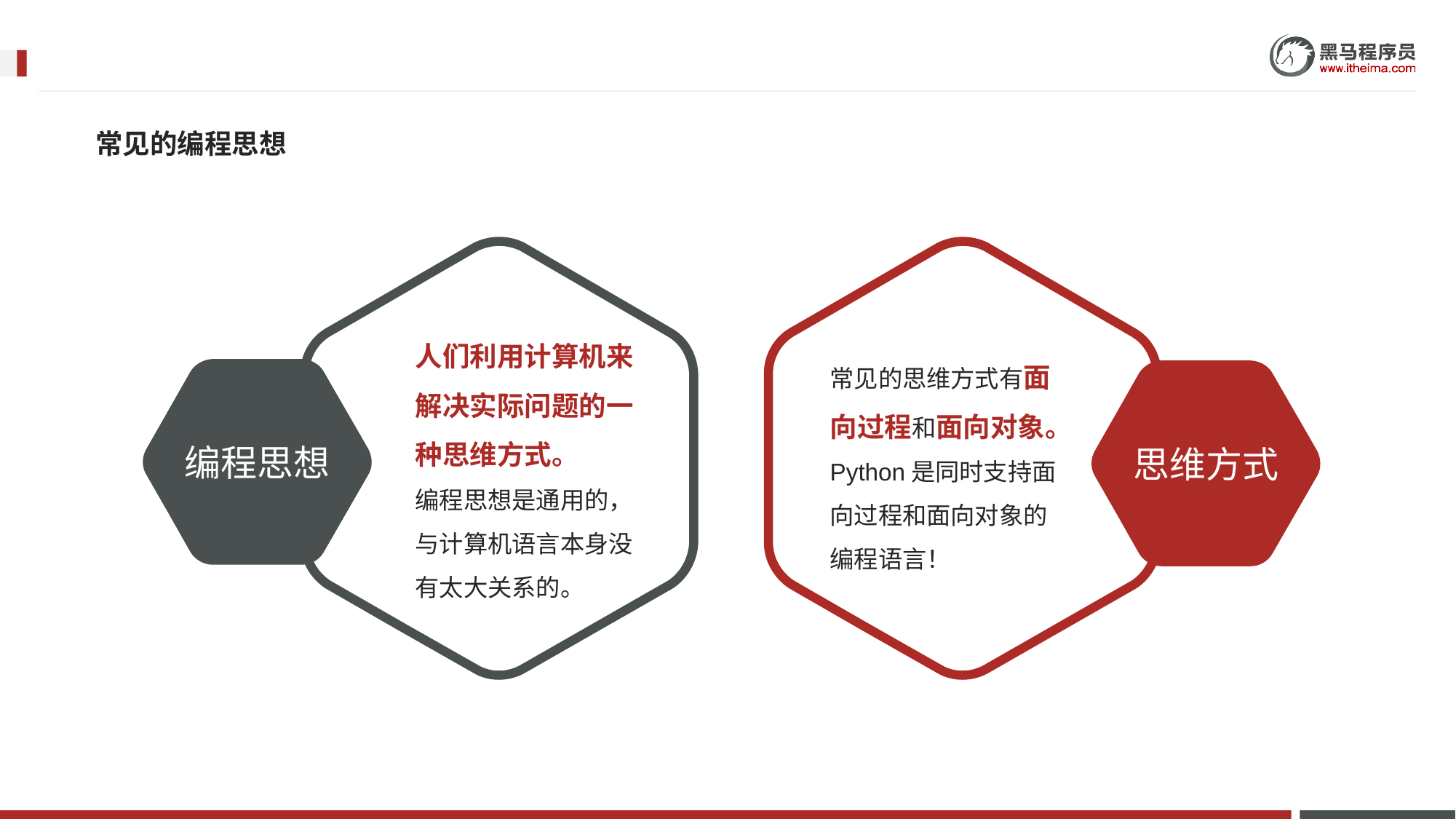

常见的编程思想

人们利用计算机来解决实际问题的一种思维方式。
编程思想是通用的，与计算机语言本身没有太大关系的。
常见的思维方式有面向过程和面向对象。
Python是同时支持面向过程和面向对象的编程语言！
编程思想
思维方式